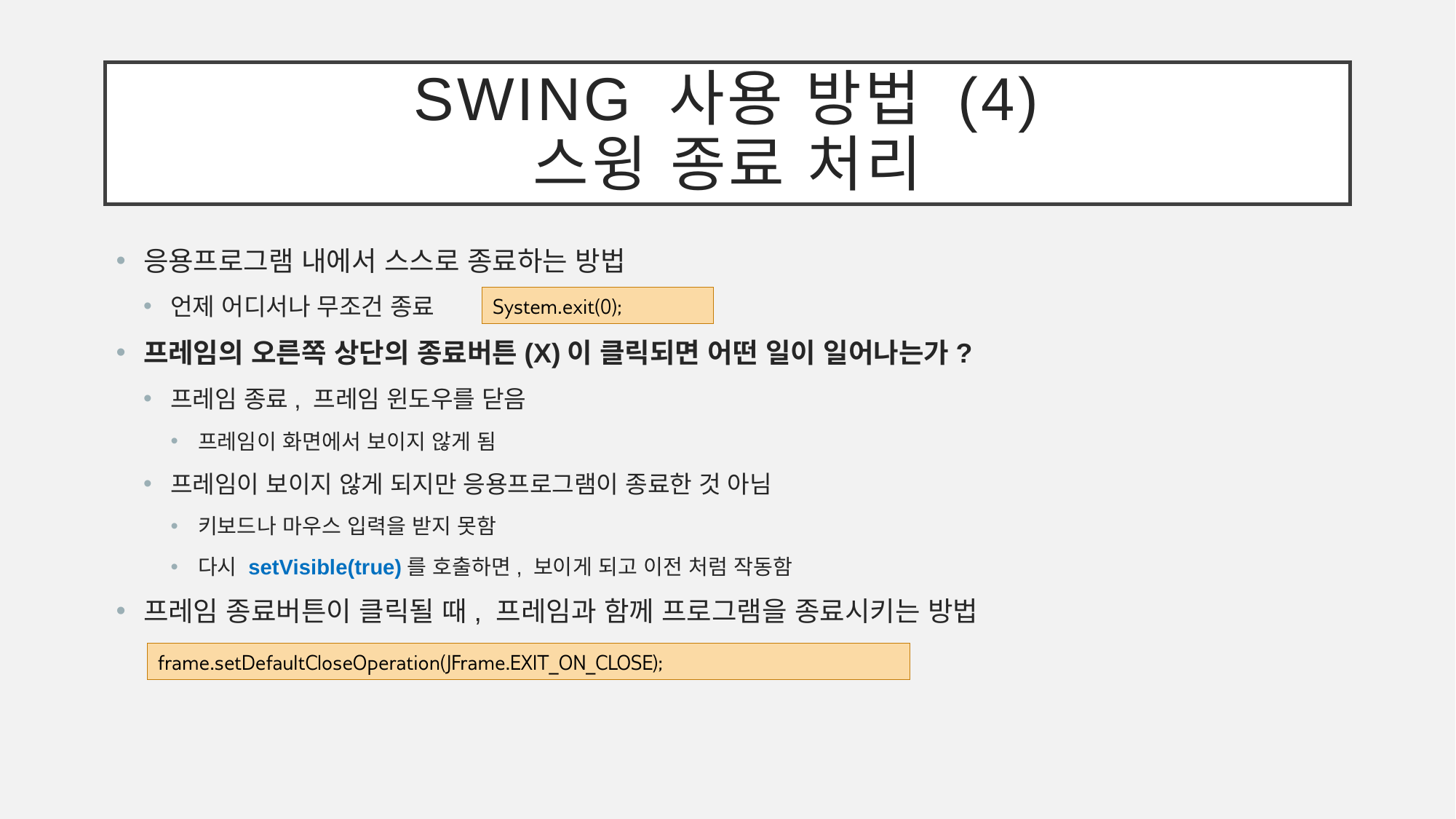

# Swing 사용 방법 (4) 스윙 종료 처리
응용프로그램 내에서 스스로 종료하는 방법
언제 어디서나 무조건 종료
프레임의 오른쪽 상단의 종료버튼(X)이 클릭되면 어떤 일이 일어나는가?
프레임 종료, 프레임 윈도우를 닫음
프레임이 화면에서 보이지 않게 됨
프레임이 보이지 않게 되지만 응용프로그램이 종료한 것 아님
키보드나 마우스 입력을 받지 못함
다시 setVisible(true)를 호출하면, 보이게 되고 이전 처럼 작동함
프레임 종료버튼이 클릭될 때, 프레임과 함께 프로그램을 종료시키는 방법

System.exit(0);
frame.setDefaultCloseOperation(JFrame.EXIT_ON_CLOSE);